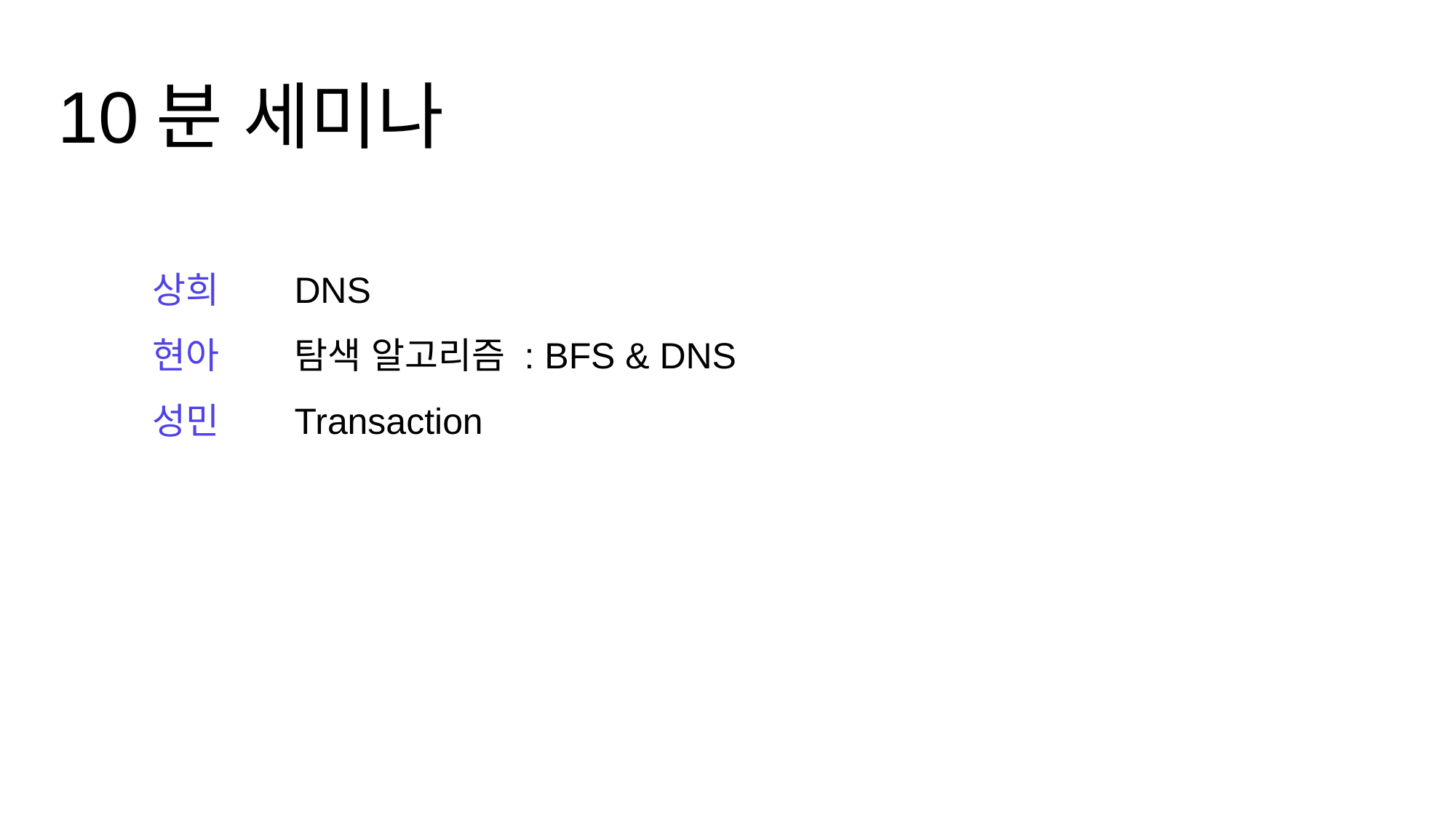

10분 세미나
상희
현아
성민
DNS
탐색 알고리즘 : BFS & DNS
Transaction